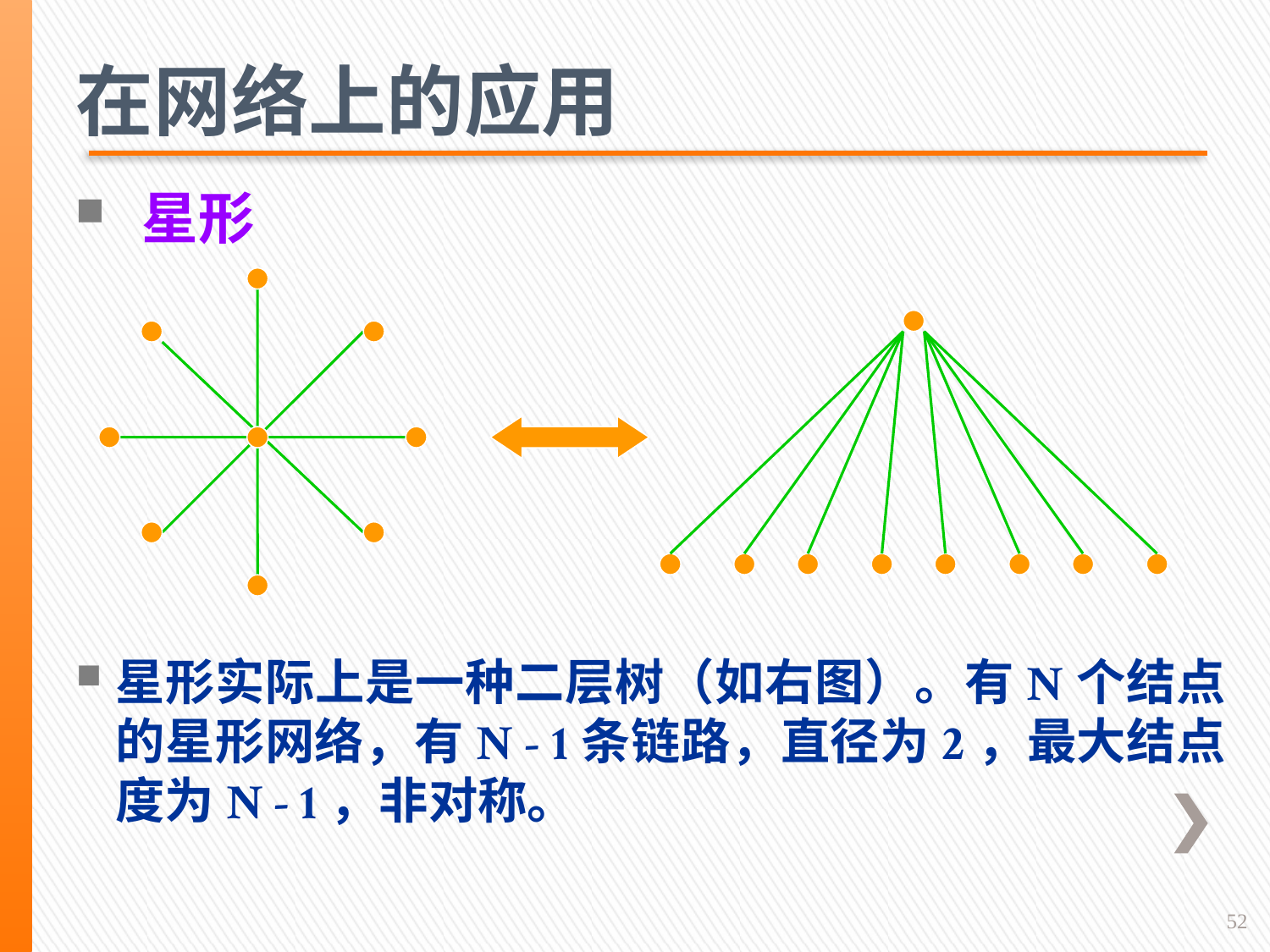

在网络上的应用
 星形

星形实际上是一种二层树（如右图）。有N个结点的星形网络，有N - 1条链路，直径为2，最大结点度为N - 1，非对称。
52